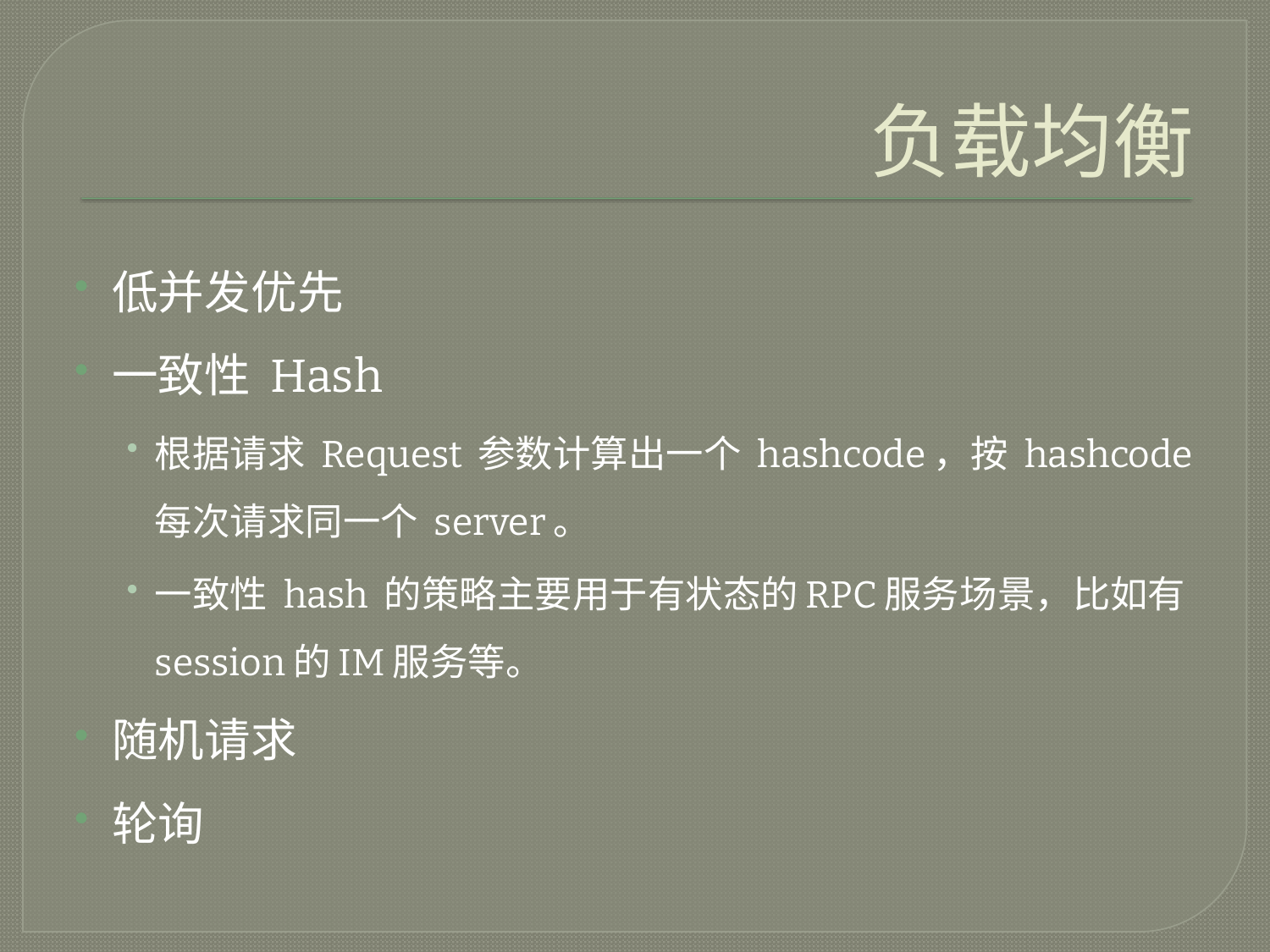

# 负载均衡
低并发优先
一致性 Hash
根据请求 Request 参数计算出一个 hashcode，按 hashcode 每次请求同一个 server。
一致性 hash 的策略主要用于有状态的RPC服务场景，比如有session的IM服务等。
随机请求
轮询